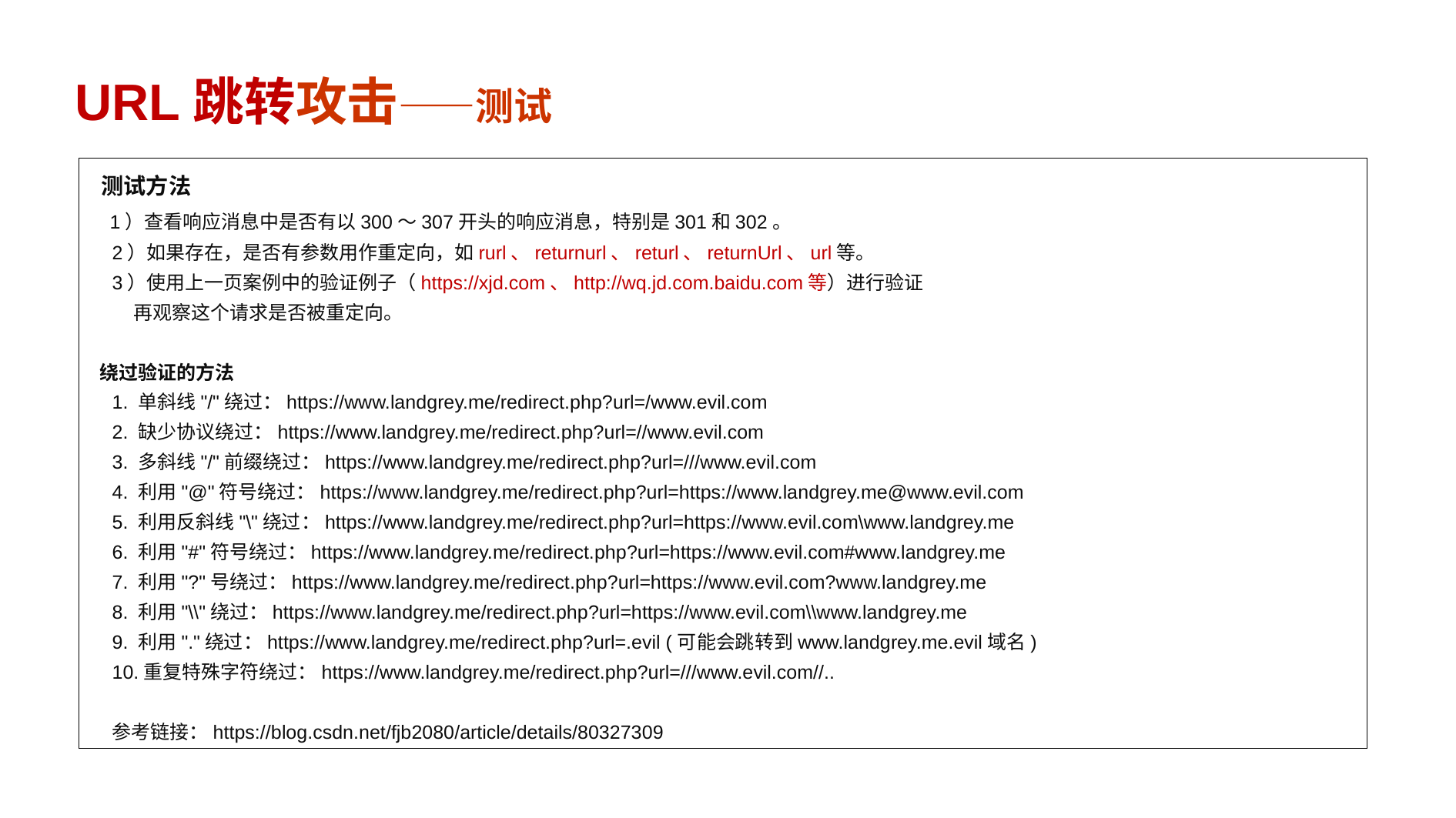

URL跳转攻击——测试
 测试方法
   1）查看响应消息中是否有以300～307开头的响应消息，特别是301和302。
    2）如果存在，是否有参数用作重定向，如rurl、returnurl、returl、returnUrl、url等。
    3）使用上一页案例中的验证例子（https://xjd.com、http://wq.jd.com.baidu.com等）进行验证
         再观察这个请求是否被重定向。

 绕过验证的方法
    1. 单斜线"/"绕过：https://www.landgrey.me/redirect.php?url=/www.evil.com
    2. 缺少协议绕过：https://www.landgrey.me/redirect.php?url=//www.evil.com
    3. 多斜线"/"前缀绕过：https://www.landgrey.me/redirect.php?url=///www.evil.com
    4. 利用"@"符号绕过：https://www.landgrey.me/redirect.php?url=https://www.landgrey.me@www.evil.com
    5. 利用反斜线"\"绕过：https://www.landgrey.me/redirect.php?url=https://www.evil.com\www.landgrey.me
    6. 利用"#"符号绕过：https://www.landgrey.me/redirect.php?url=https://www.evil.com#www.landgrey.me
    7. 利用"?"号绕过：https://www.landgrey.me/redirect.php?url=https://www.evil.com?www.landgrey.me
    8. 利用"\\"绕过：https://www.landgrey.me/redirect.php?url=https://www.evil.com\\www.landgrey.me
    9. 利用"."绕过：https://www.landgrey.me/redirect.php?url=.evil (可能会跳转到www.landgrey.me.evil域名)
    10.重复特殊字符绕过：https://www.landgrey.me/redirect.php?url=///www.evil.com//..

    参考链接：https://blog.csdn.net/fjb2080/article/details/80327309